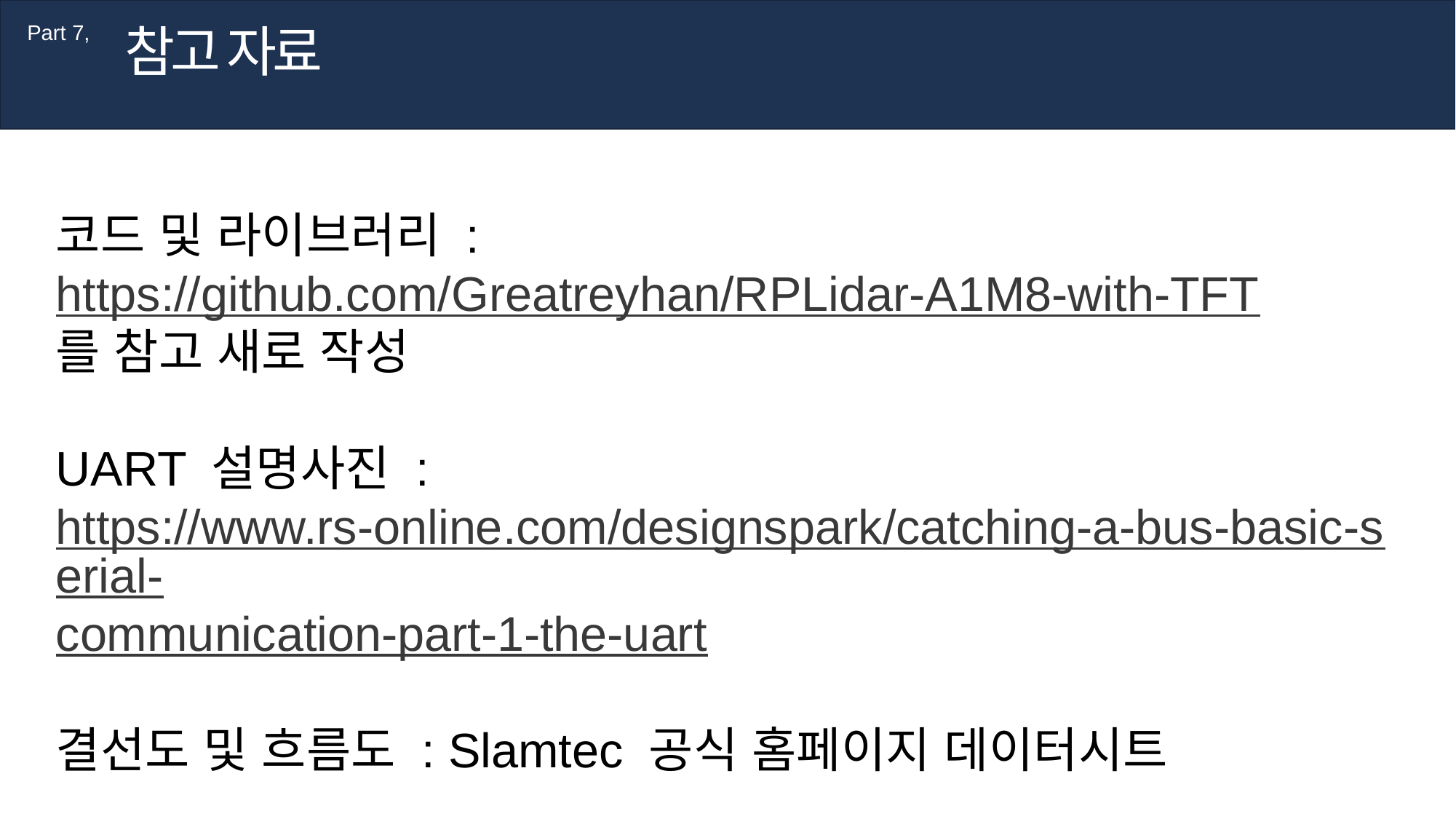

참고 자료
Part 7,
코드 및 라이브러리 : https://github.com/Greatreyhan/RPLidar-A1M8-with-TFT
를 참고 새로 작성

UART 설명사진 : https://www.rs-online.com/designspark/catching-a-bus-basic-serial-
communication-part-1-the-uart

결선도 및 흐름도 : Slamtec 공식 홈페이지 데이터시트